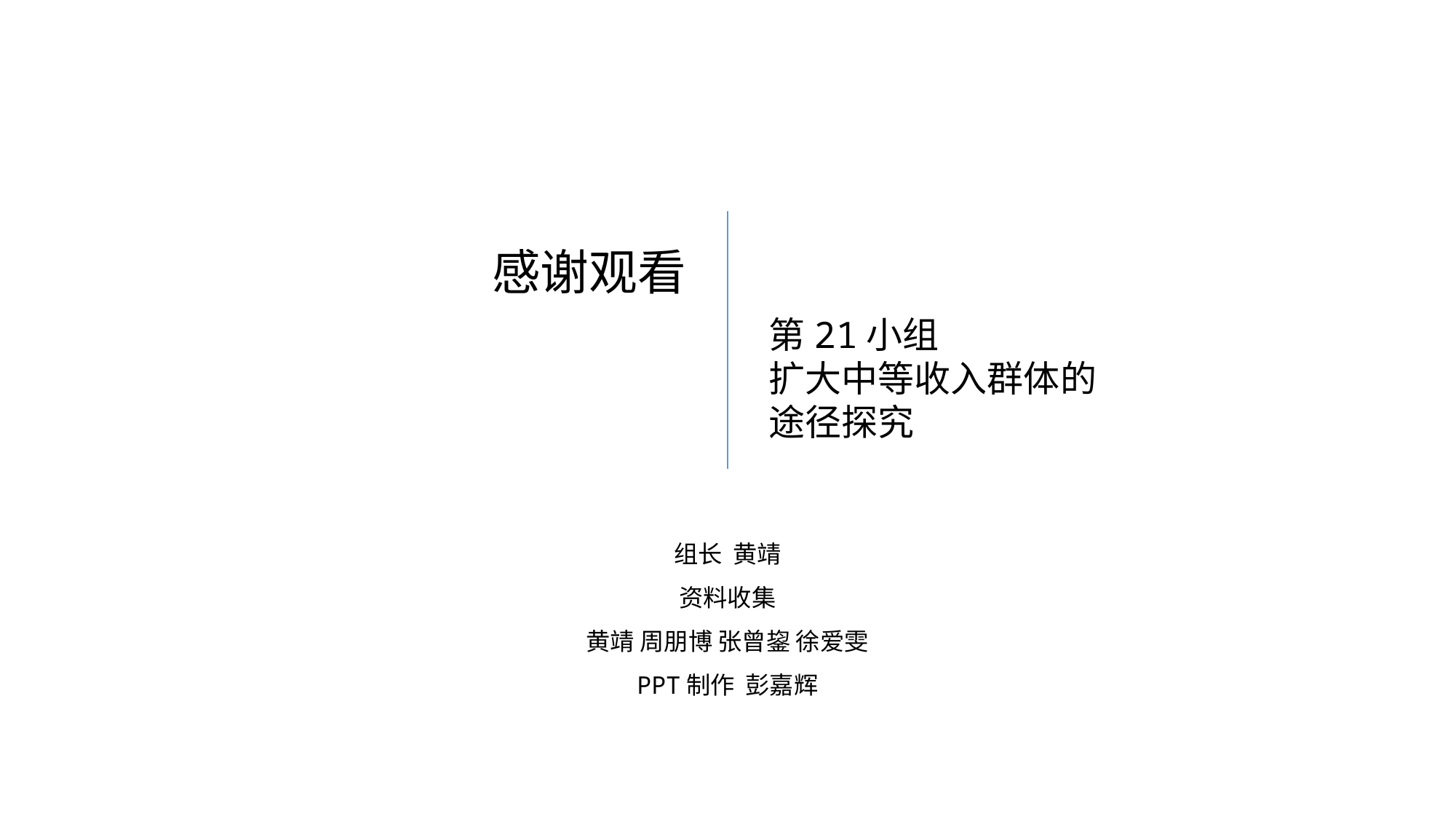

感谢观看
第21小组
扩大中等收入群体的
途径探究
组长  黄靖
资料收集
黄靖 周朋博 张曾鋆 徐爱雯
PPT制作  彭嘉辉